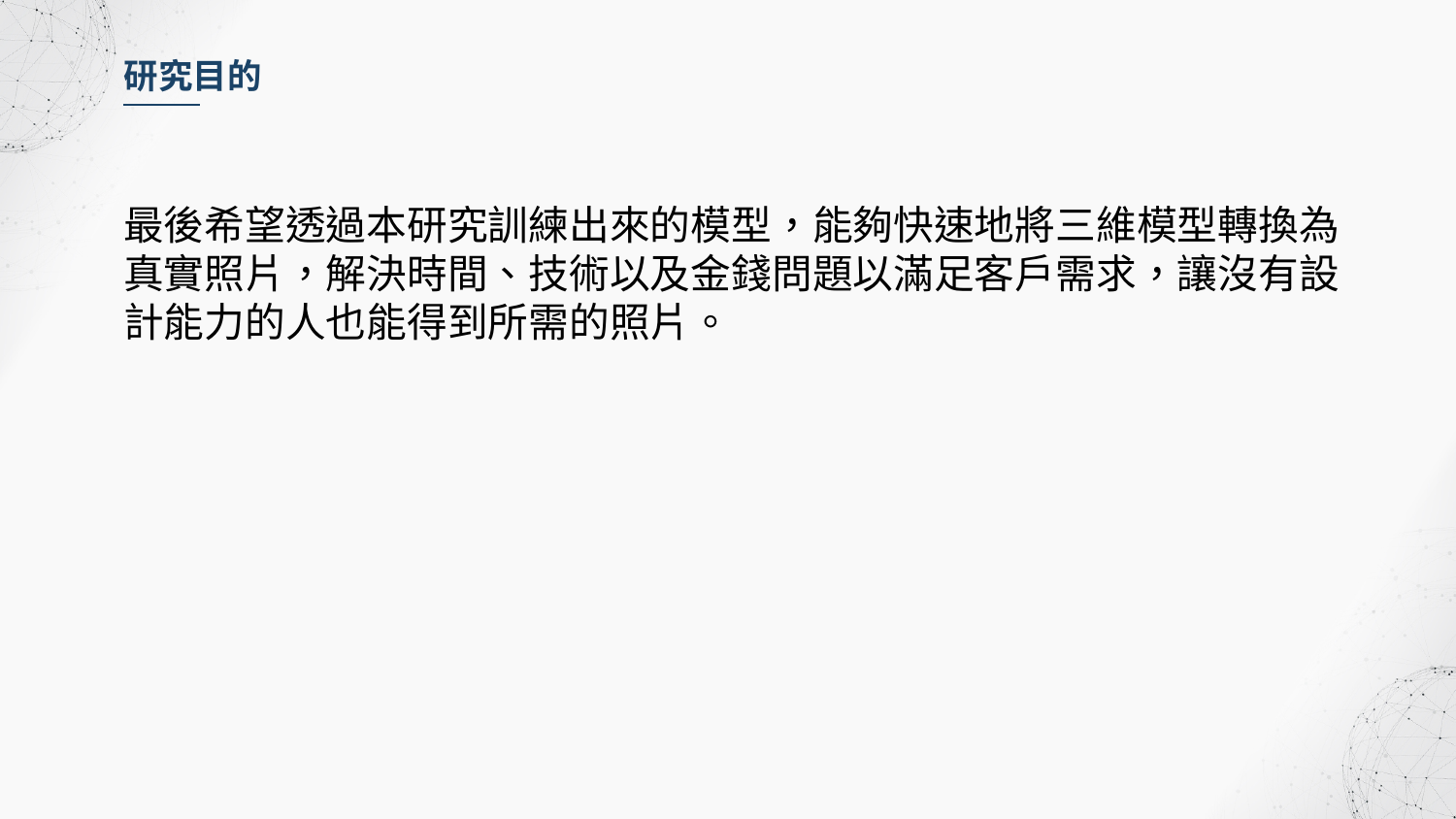

研究目的
最後希望透過本研究訓練出來的模型，能夠快速地將三維模型轉換為真實照片，解決時間、技術以及金錢問題以滿足客戶需求，讓沒有設計能力的人也能得到所需的照片。